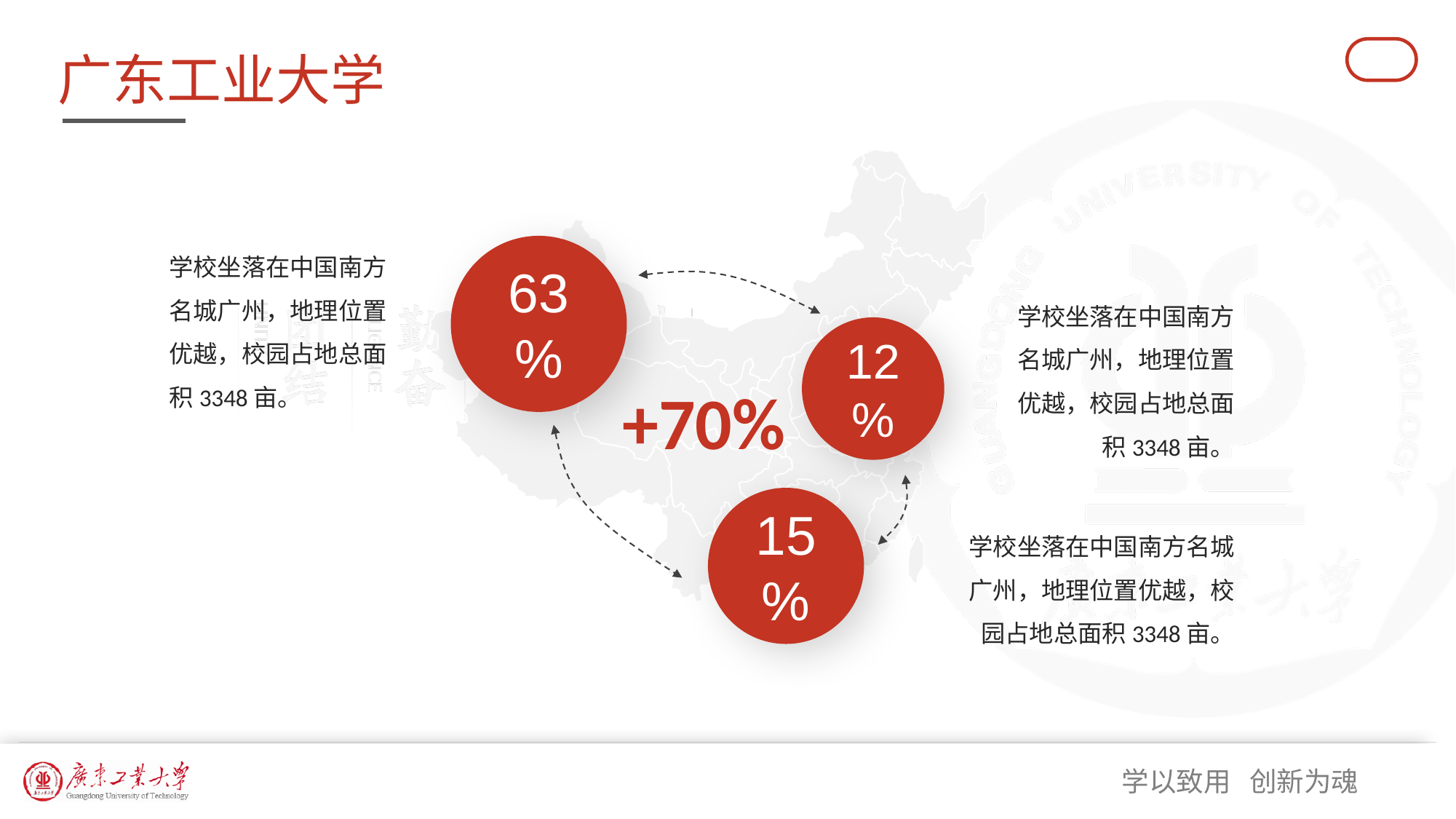

24
# 广东工业大学

学校坐落在中国南方名城广州，地理位置优越，校园占地总面积3348亩。
63%

学校坐落在中国南方名城广州，地理位置优越，校园占地总面积3348亩。
12%
+70%

15%
学校坐落在中国南方名城广州，地理位置优越，校园占地总面积3348亩。